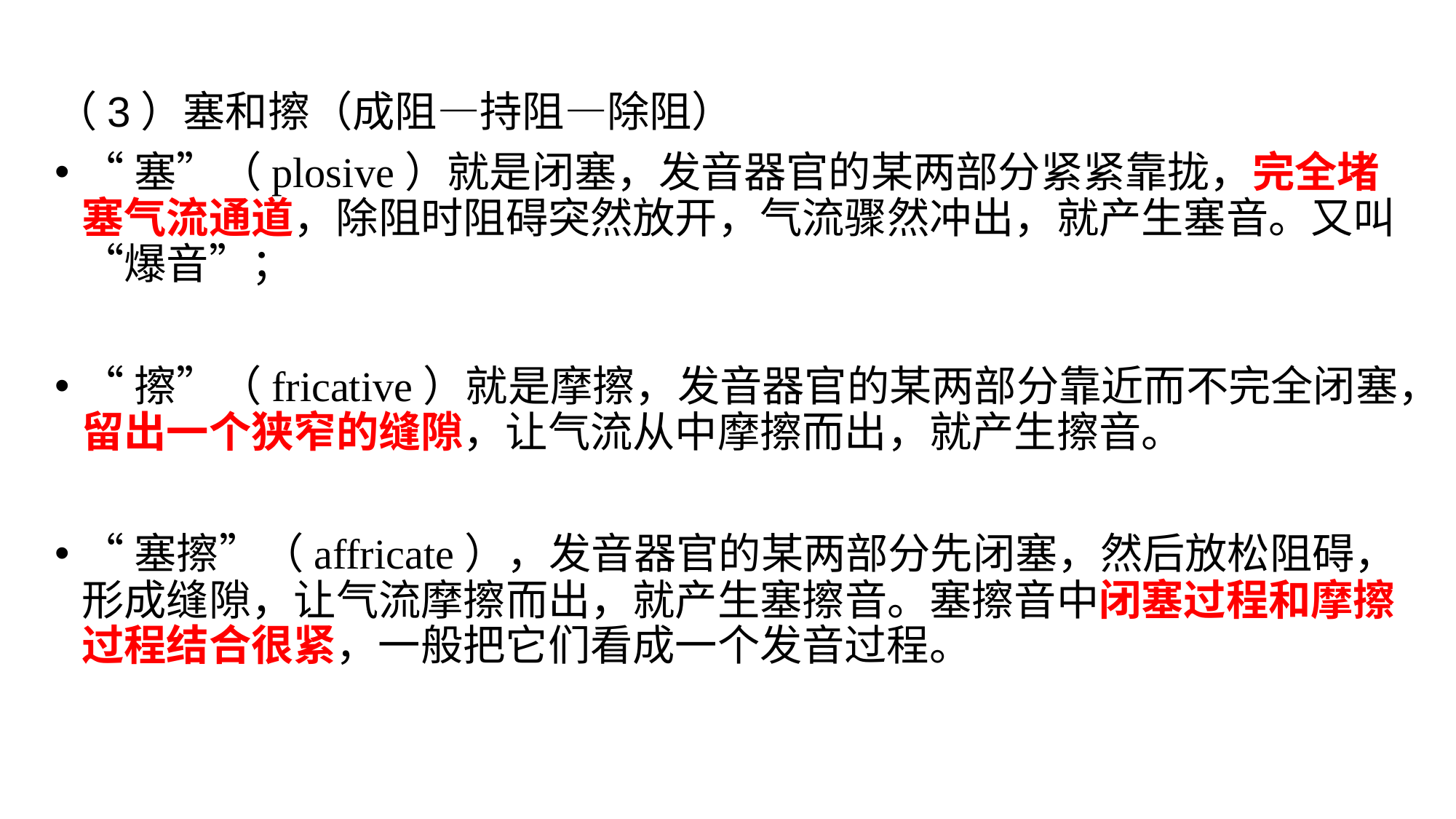

（3）塞和擦（成阻—持阻—除阻）
“塞”（plosive）就是闭塞，发音器官的某两部分紧紧靠拢，完全堵塞气流通道，除阻时阻碍突然放开，气流骤然冲出，就产生塞音。又叫“爆音”；

“擦”（fricative）就是摩擦，发音器官的某两部分靠近而不完全闭塞，留出一个狭窄的缝隙，让气流从中摩擦而出，就产生擦音。

“塞擦”（affricate），发音器官的某两部分先闭塞，然后放松阻碍，形成缝隙，让气流摩擦而出，就产生塞擦音。塞擦音中闭塞过程和摩擦过程结合很紧，一般把它们看成一个发音过程。